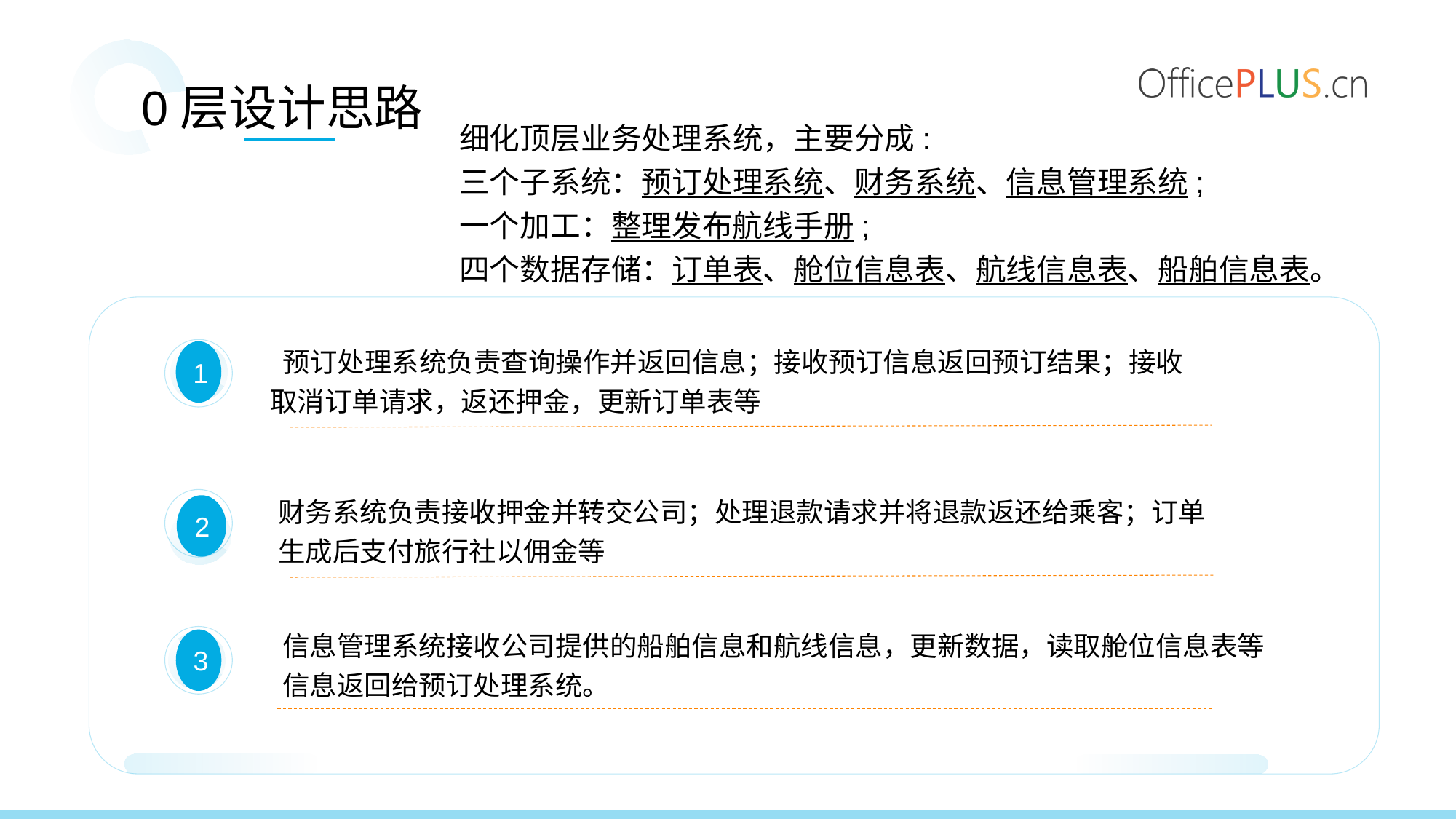

0层设计思路
细化顶层业务处理系统，主要分成:
三个子系统：预订处理系统、财务系统、信息管理系统;
一个加工：整理发布航线手册;
四个数据存储：订单表、舱位信息表、航线信息表、船舶信息表。

 预订处理系统负责查询操作并返回信息；接收预订信息返回预订结果；接收取消订单请求，返还押金，更新订单表等

1

财务系统负责接收押金并转交公司；处理退款请求并将退款返还给乘客；订单生成后支付旅行社以佣金等
2

信息管理系统接收公司提供的船舶信息和航线信息，更新数据，读取舱位信息表等信息返回给预订处理系统。

3